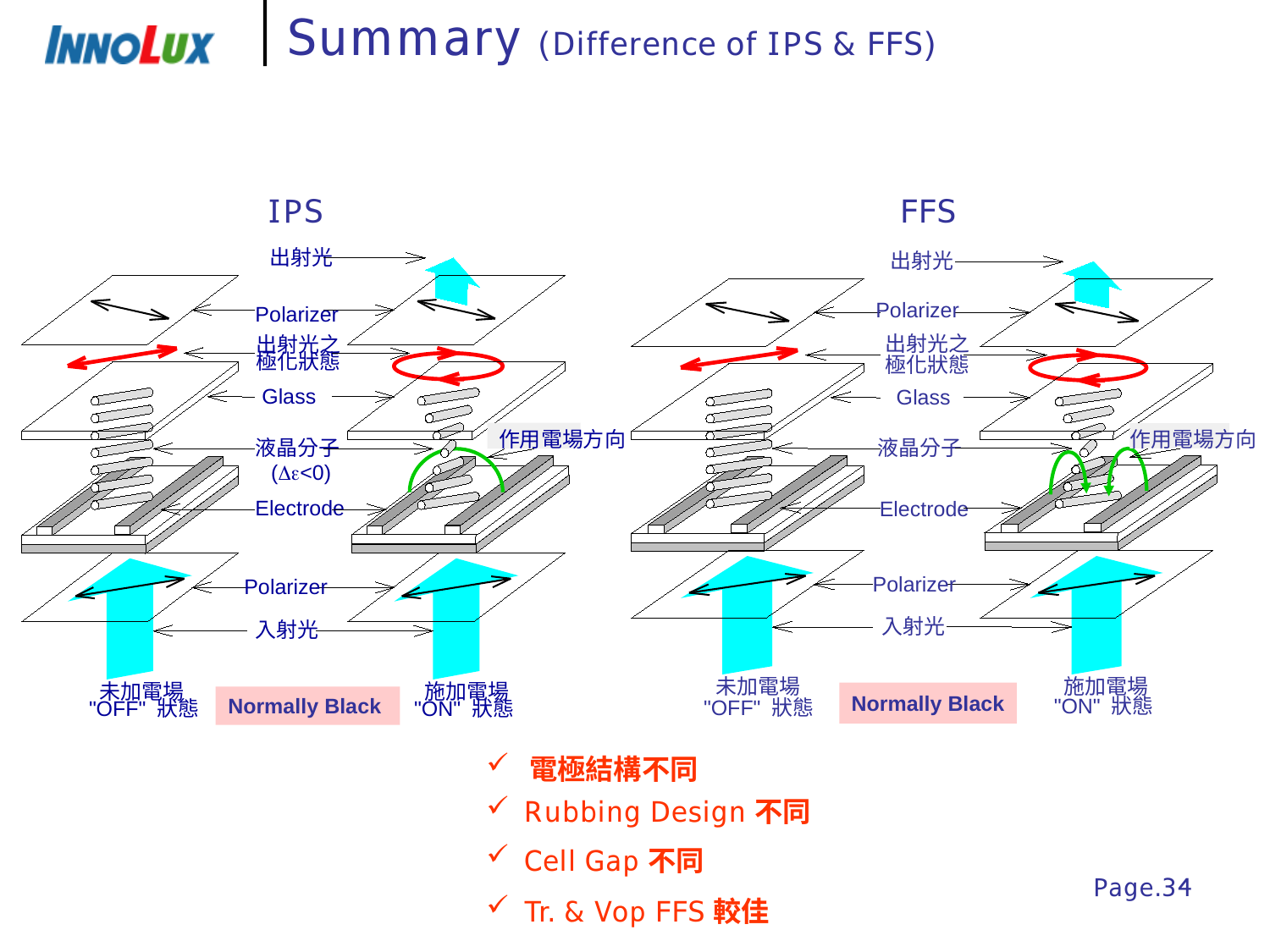

Summary (Difference of IPS & FFS)
IPS

出射光

Polarizer

出射光之

極化狀態

Glass

作用電場方向

液晶分子

(Δε<0)

Electrode

Polarizer

入射光

 未加電場
 施加電場
Normally Black
"OFF" 狀態
"ON" 狀態
FFS

出射光

Polarizer

出射光之

極化狀態

Glass

作用電場方向

液晶分子

Electrode

Polarizer

入射光

 未加電場
 施加電場
Normally Black
"ON" 狀態
"OFF" 狀態
 電極結構不同
 Rubbing Design不同
 Cell Gap不同
Page.34
 Tr. & Vop FFS較佳